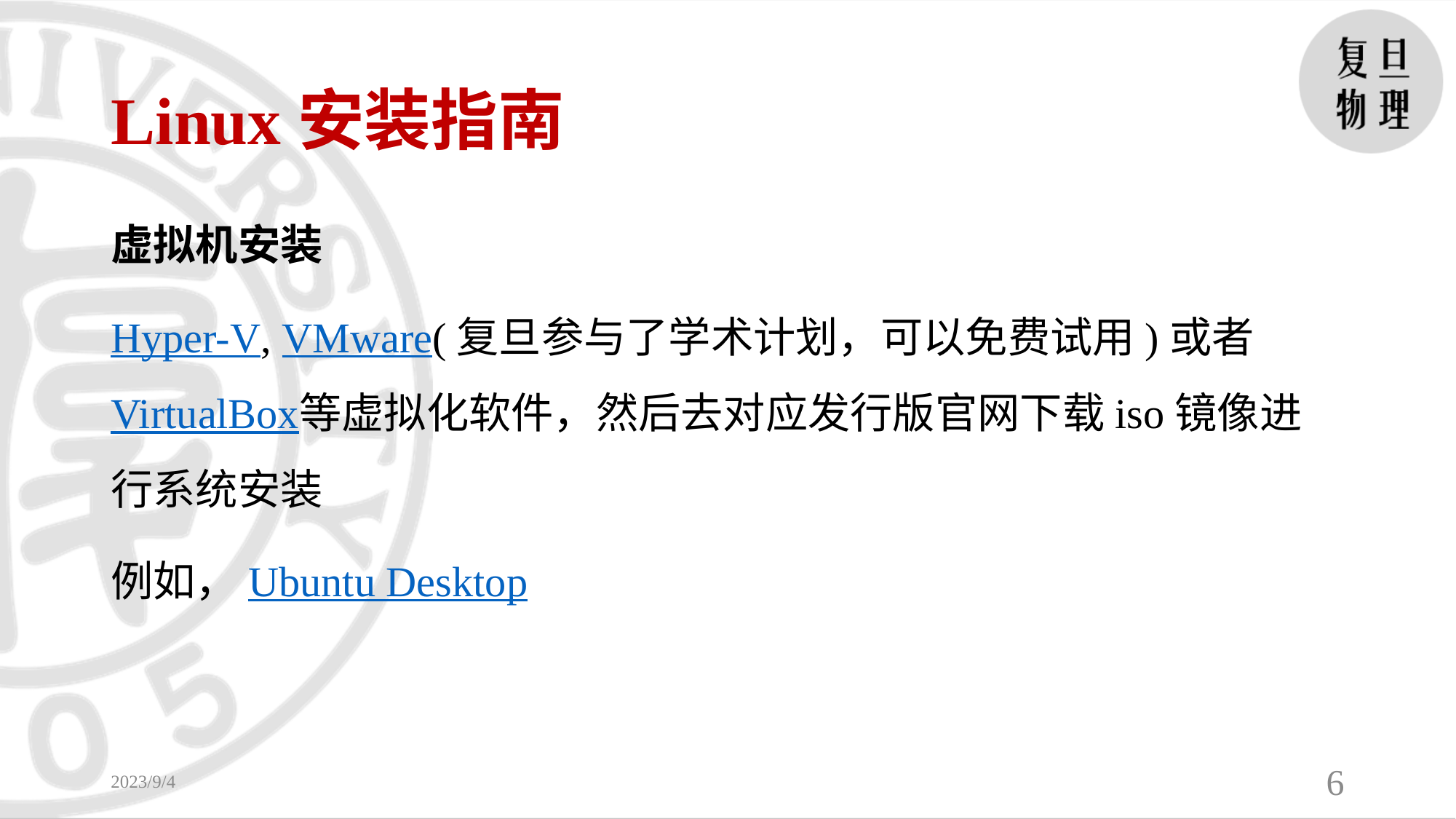

# Linux安装指南
虚拟机安装
Hyper-V, VMware(复旦参与了学术计划，可以免费试用)或者VirtualBox等虚拟化软件，然后去对应发行版官网下载iso镜像进行系统安装
例如，Ubuntu Desktop
2023/9/4

6